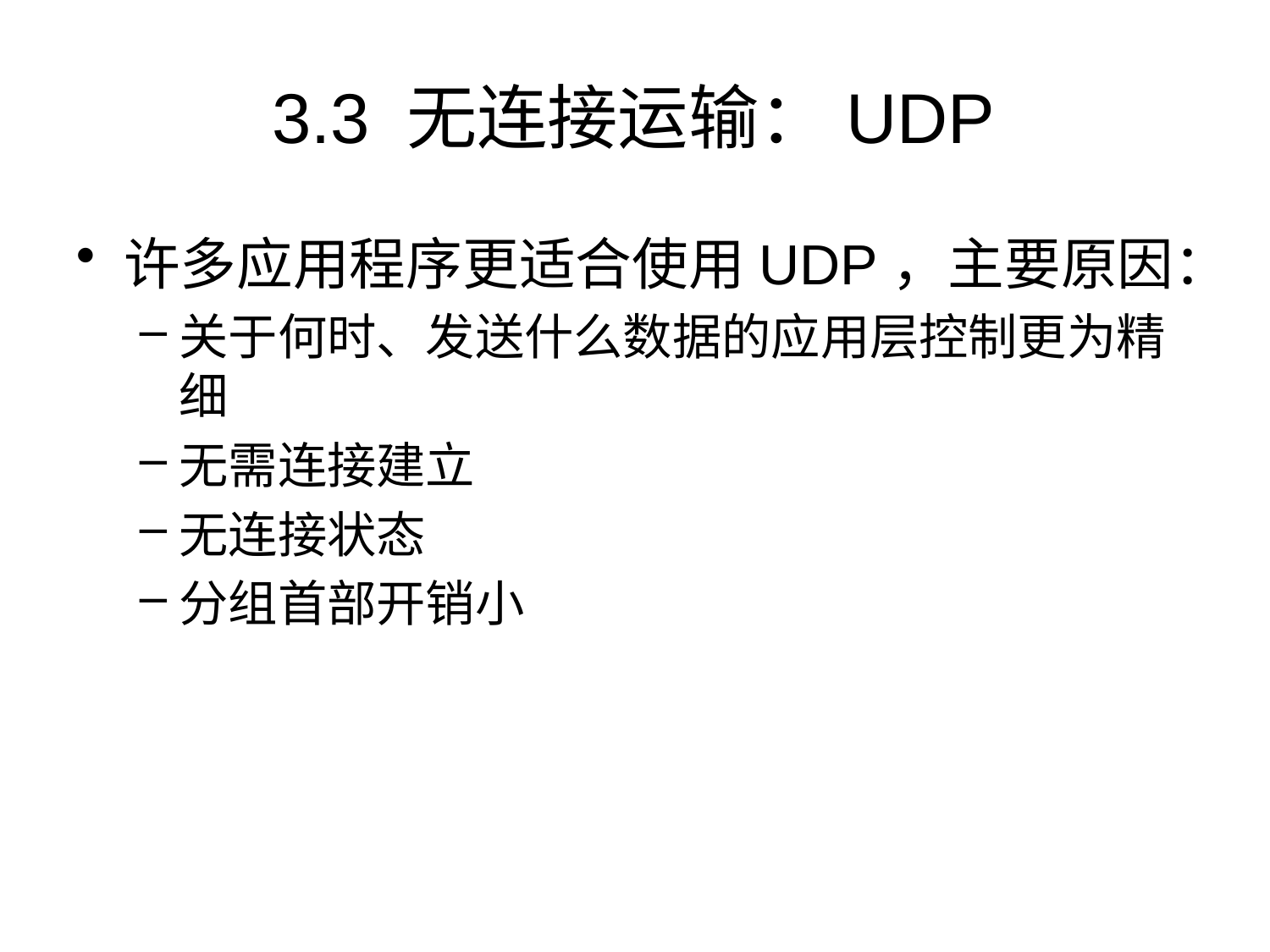

# 3.3 无连接运输：UDP
许多应用程序更适合使用UDP，主要原因：
关于何时、发送什么数据的应用层控制更为精细
无需连接建立
无连接状态
分组首部开销小